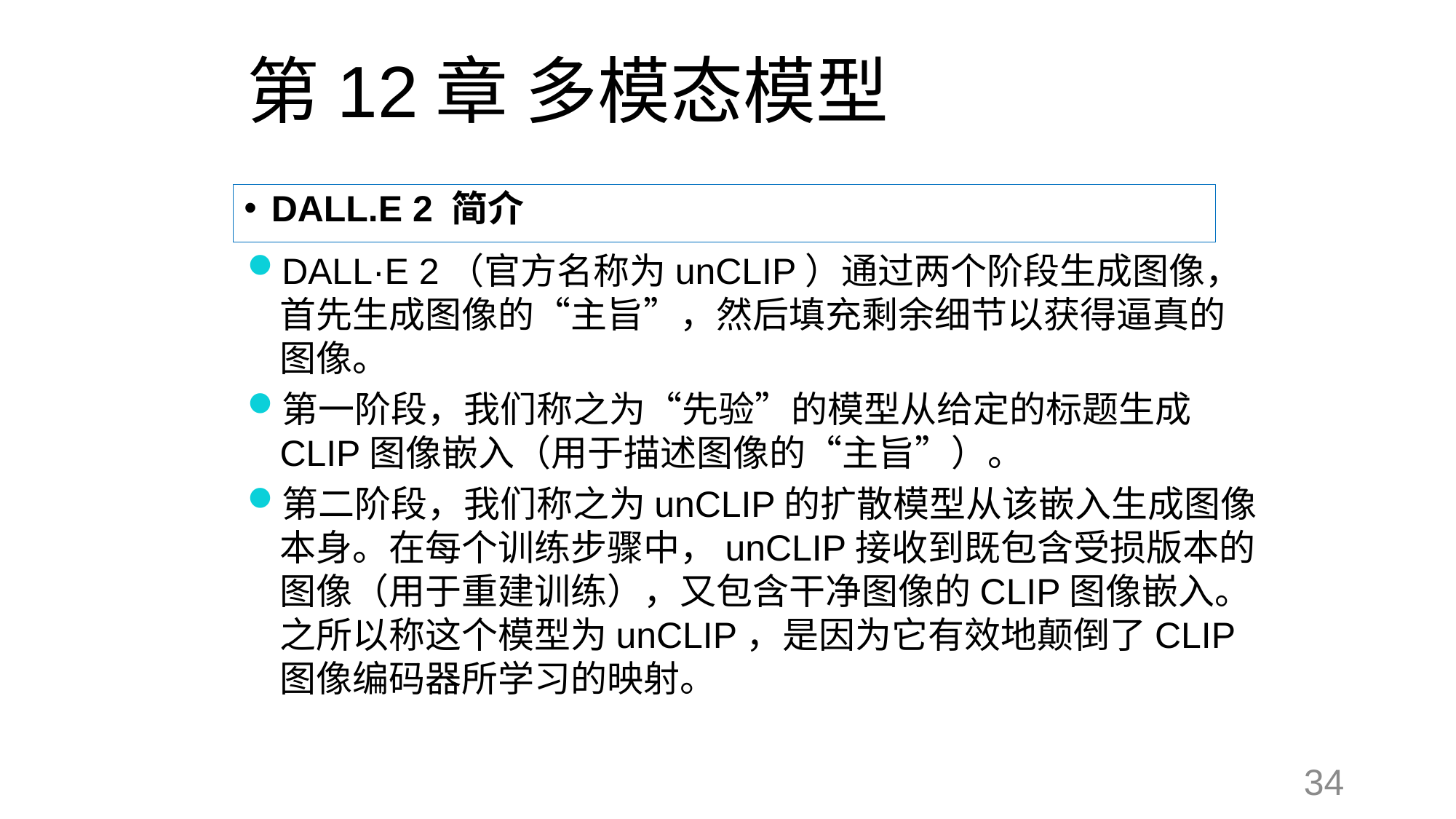

# 第12章 多模态模型
DALL.E 2 简介

DALL·E 2（官方名称为unCLIP）通过两个阶段生成图像，首先生成图像的“主旨”，然后填充剩余细节以获得逼真的图像。
第一阶段，我们称之为“先验”的模型从给定的标题生成CLIP图像嵌入（用于描述图像的“主旨”）。
第二阶段，我们称之为unCLIP的扩散模型从该嵌入生成图像本身。在每个训练步骤中，unCLIP接收到既包含受损版本的图像（用于重建训练），又包含干净图像的CLIP图像嵌入。之所以称这个模型为unCLIP，是因为它有效地颠倒了CLIP图像编码器所学习的映射。

34